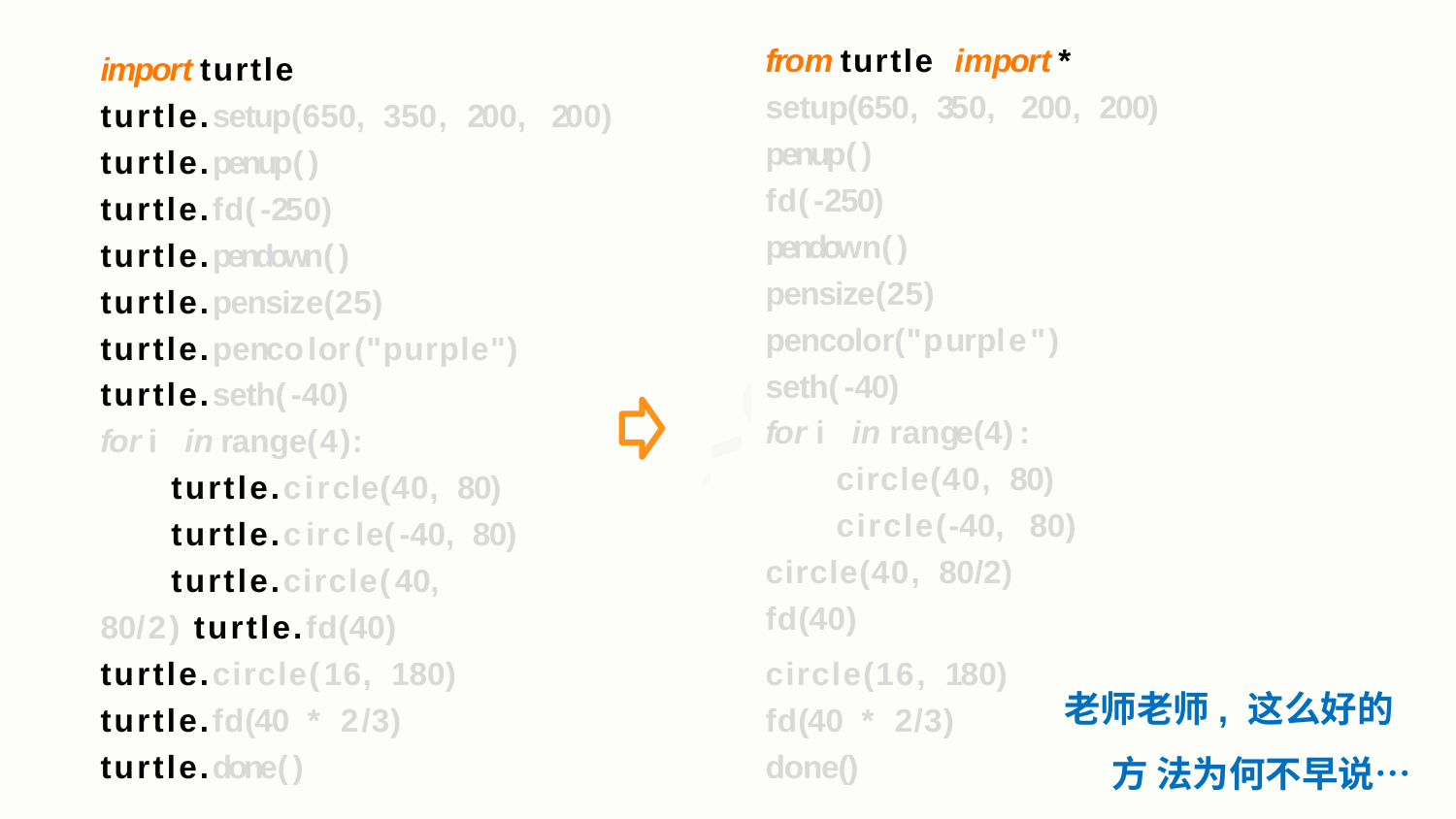

from turtle  import *
setup(650,  350,  200,  200)
penup() fd(-250)
pendown()
pensize(25) pencolor("purple") seth(-40)
for i  in range(4):
circle(40,  80)
circle(-40,  80) circle(40,  80/2) fd(40)
import turtle
turtle.setup(650,  350,  200,  200) turtle.penup()
turtle.fd(-250) turtle.pendown() turtle.pensize(25) turtle.pencolor("purple") turtle.seth(-40)
for i  in range(4): turtle.circle(40,  80)
turtle.circle(-40,  80)
turtle.circle(40,  80/2) turtle.fd(40) turtle.circle(16,  180) turtle.fd(40  *  2/3) turtle.done()

circle(16,  180) fd(40  *  2/3) done()
老师老师, 这么好的方 法为何不早说…